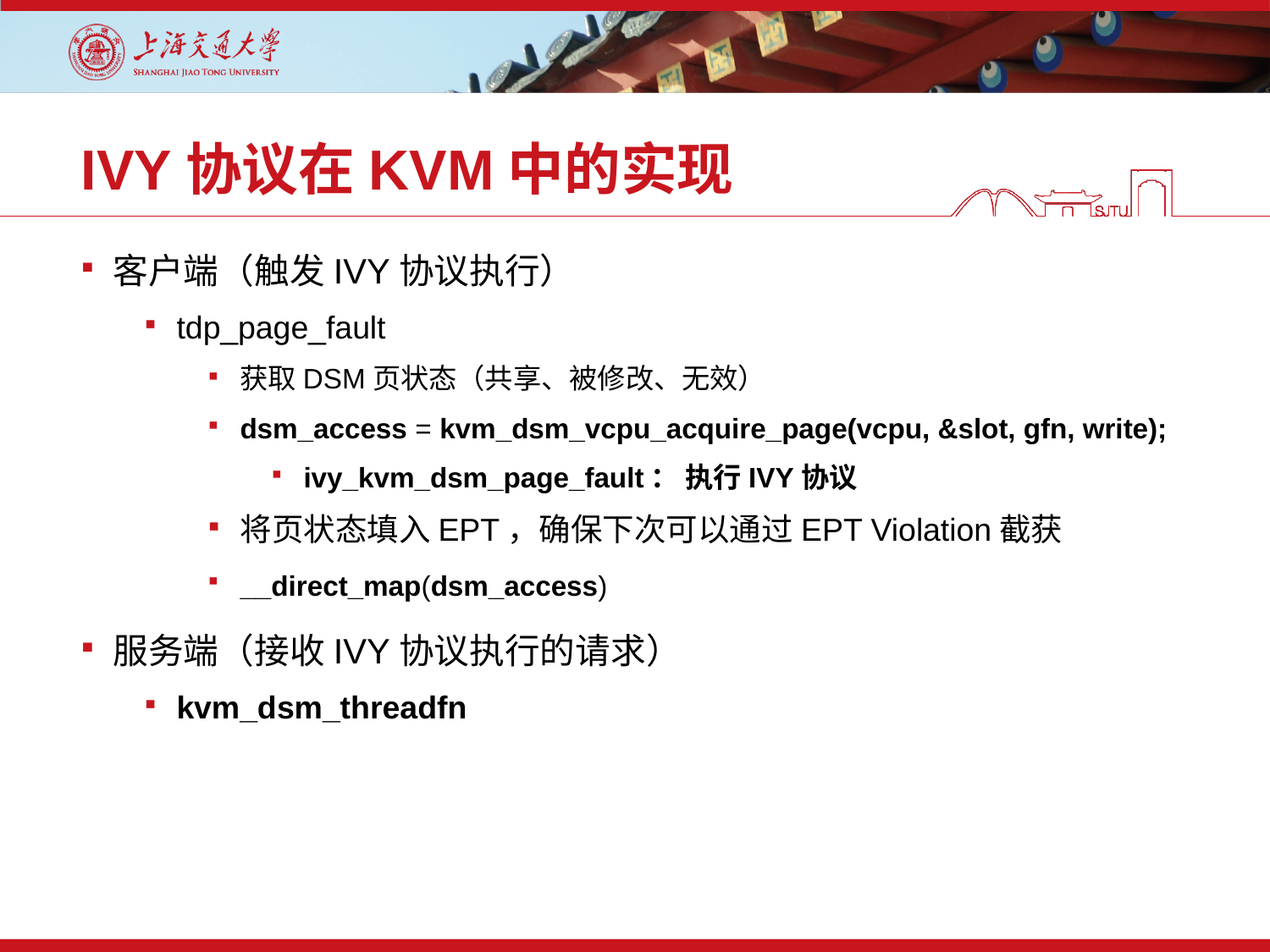

# IVY协议在KVM中的实现
客户端（触发IVY协议执行）
tdp_page_fault
获取DSM页状态（共享、被修改、无效）
dsm_access = kvm_dsm_vcpu_acquire_page(vcpu, &slot, gfn, write);
ivy_kvm_dsm_page_fault： 执行IVY协议
将页状态填入EPT，确保下次可以通过EPT Violation截获
__direct_map(dsm_access)
服务端（接收IVY协议执行的请求）
kvm_dsm_threadfn